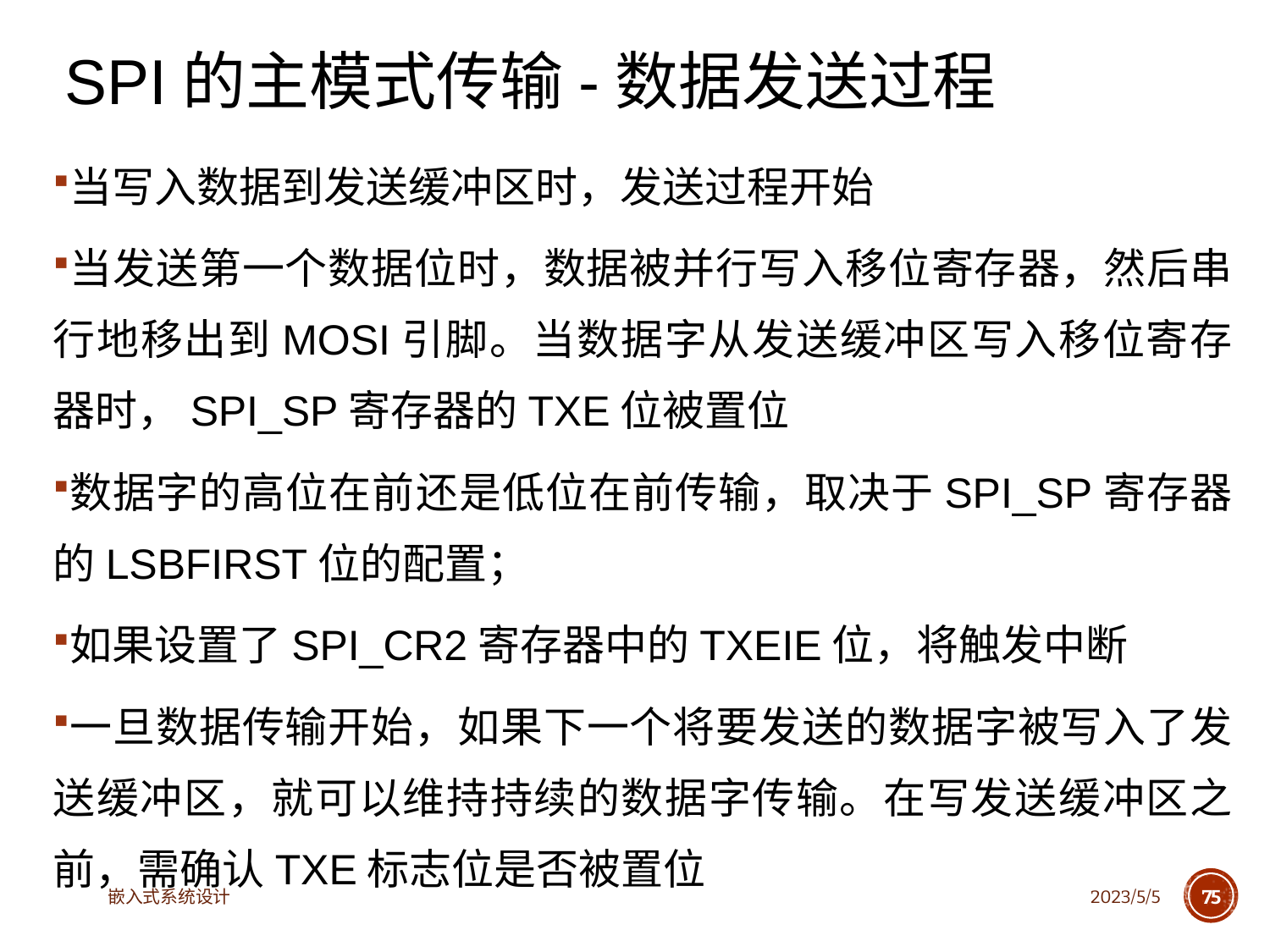

# SPI的主模式传输-数据发送过程
当写入数据到发送缓冲区时，发送过程开始
当发送第一个数据位时，数据被并行写入移位寄存器，然后串行地移出到MOSI引脚。当数据字从发送缓冲区写入移位寄存器时，SPI_SP寄存器的TXE位被置位
数据字的高位在前还是低位在前传输，取决于SPI_SP寄存器的LSBFIRST位的配置；
如果设置了SPI_CR2寄存器中的TXEIE位，将触发中断
一旦数据传输开始，如果下一个将要发送的数据字被写入了发送缓冲区，就可以维持持续的数据字传输。在写发送缓冲区之前，需确认TXE标志位是否被置位
嵌入式系统设计
2023/5/5
75